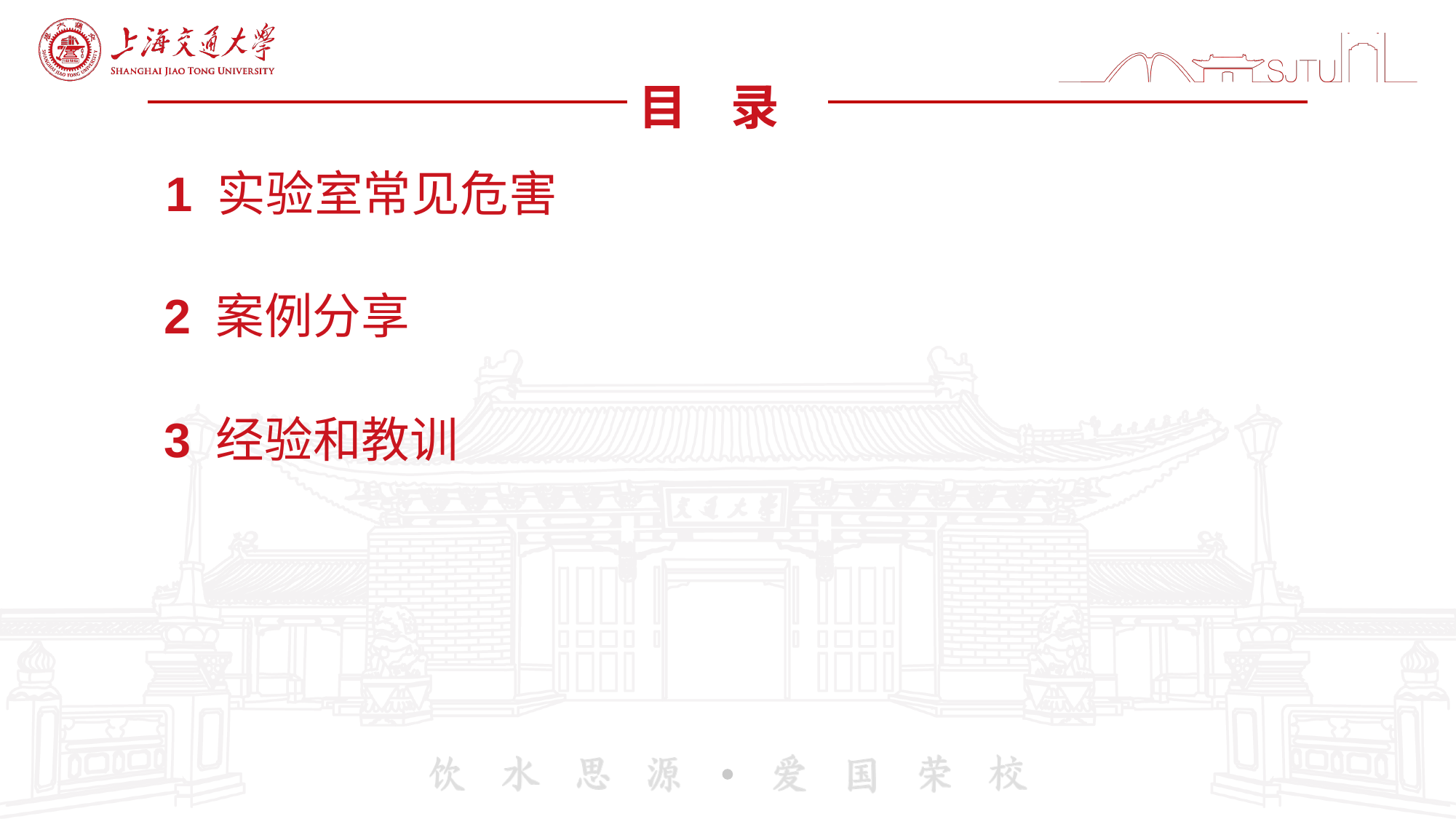

目    录
1 实验室常见危害
2 案例分享
3 经验和教训